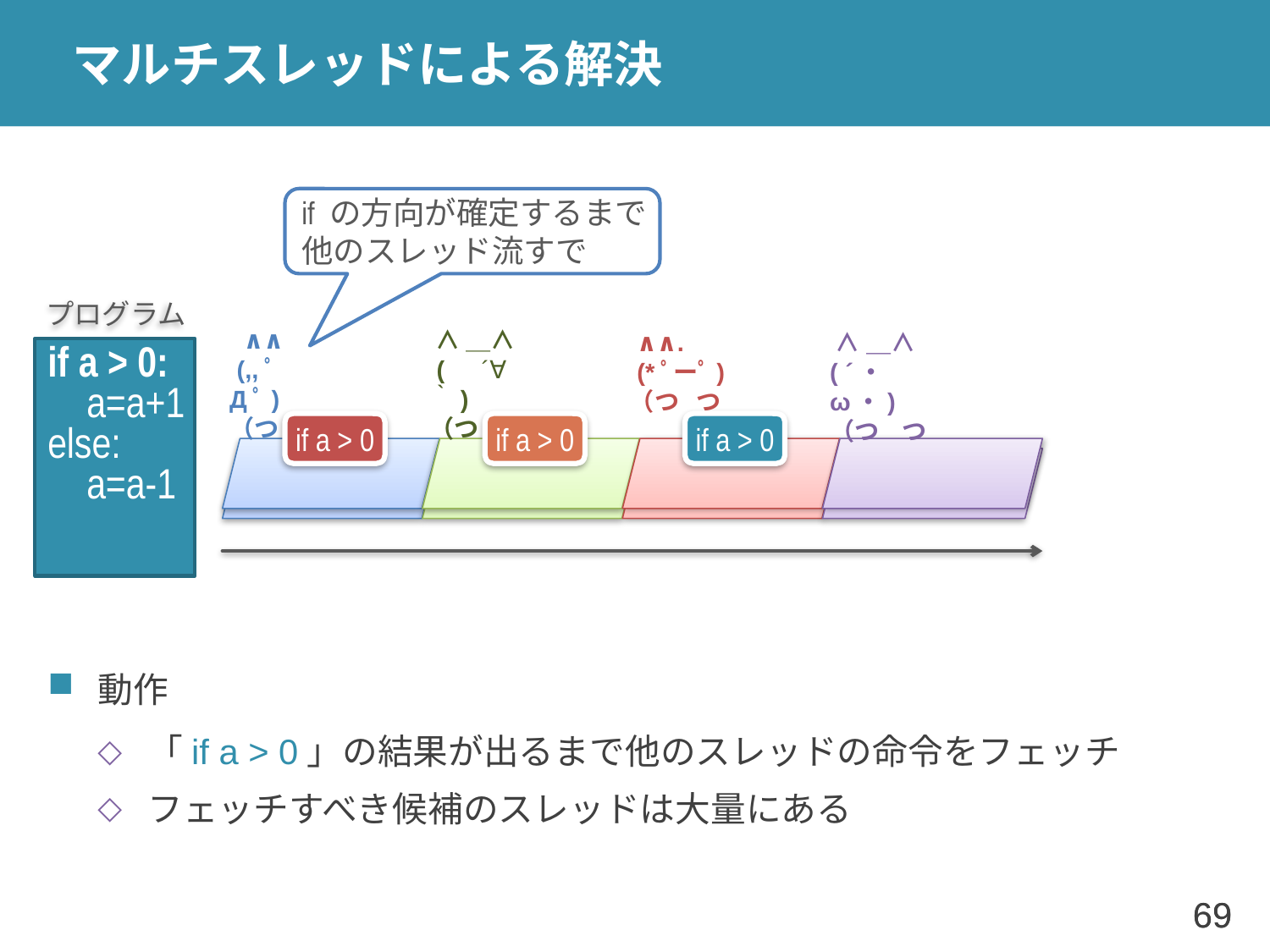

# マルチスレッドによる解決
if の方向が確定するまで
他のスレッド流すで
プログラム
  ∧∧
 (,,ﾟДﾟ)
（つ   つ
 ∧＿∧
 (　´∀｀)
（つ    つ
 ∧∧.
 (*ﾟーﾟ)（つ   つ
 ∧＿∧
( ´・ω・)（つ    つ
if a > 0:
    a=a+1
else:
    a=a-1

if a > 0
if a > 0
if a > 0

動作
「if a > 0」の結果が出るまで他のスレッドの命令をフェッチ
フェッチすべき候補のスレッドは大量にある